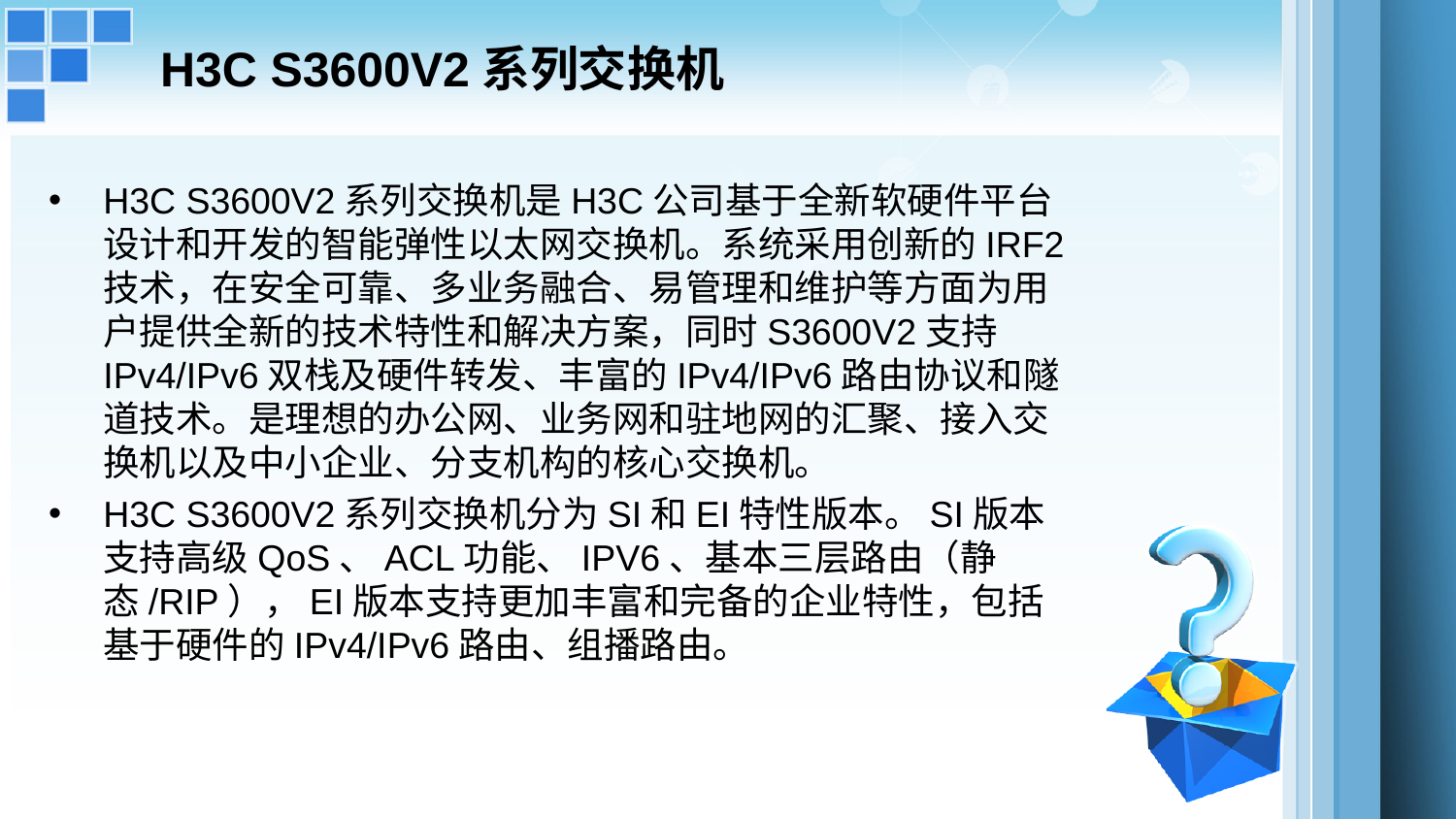

# H3C S3600V2系列交换机
H3C S3600V2系列交换机是H3C公司基于全新软硬件平台设计和开发的智能弹性以太网交换机。系统采用创新的IRF2技术，在安全可靠、多业务融合、易管理和维护等方面为用户提供全新的技术特性和解决方案，同时S3600V2支持IPv4/IPv6双栈及硬件转发、丰富的IPv4/IPv6路由协议和隧道技术。是理想的办公网、业务网和驻地网的汇聚、接入交换机以及中小企业、分支机构的核心交换机。
H3C S3600V2系列交换机分为SI和EI特性版本。SI版本支持高级QoS、ACL功能、IPV6、基本三层路由（静态/RIP），EI版本支持更加丰富和完备的企业特性，包括基于硬件的IPv4/IPv6路由、组播路由。